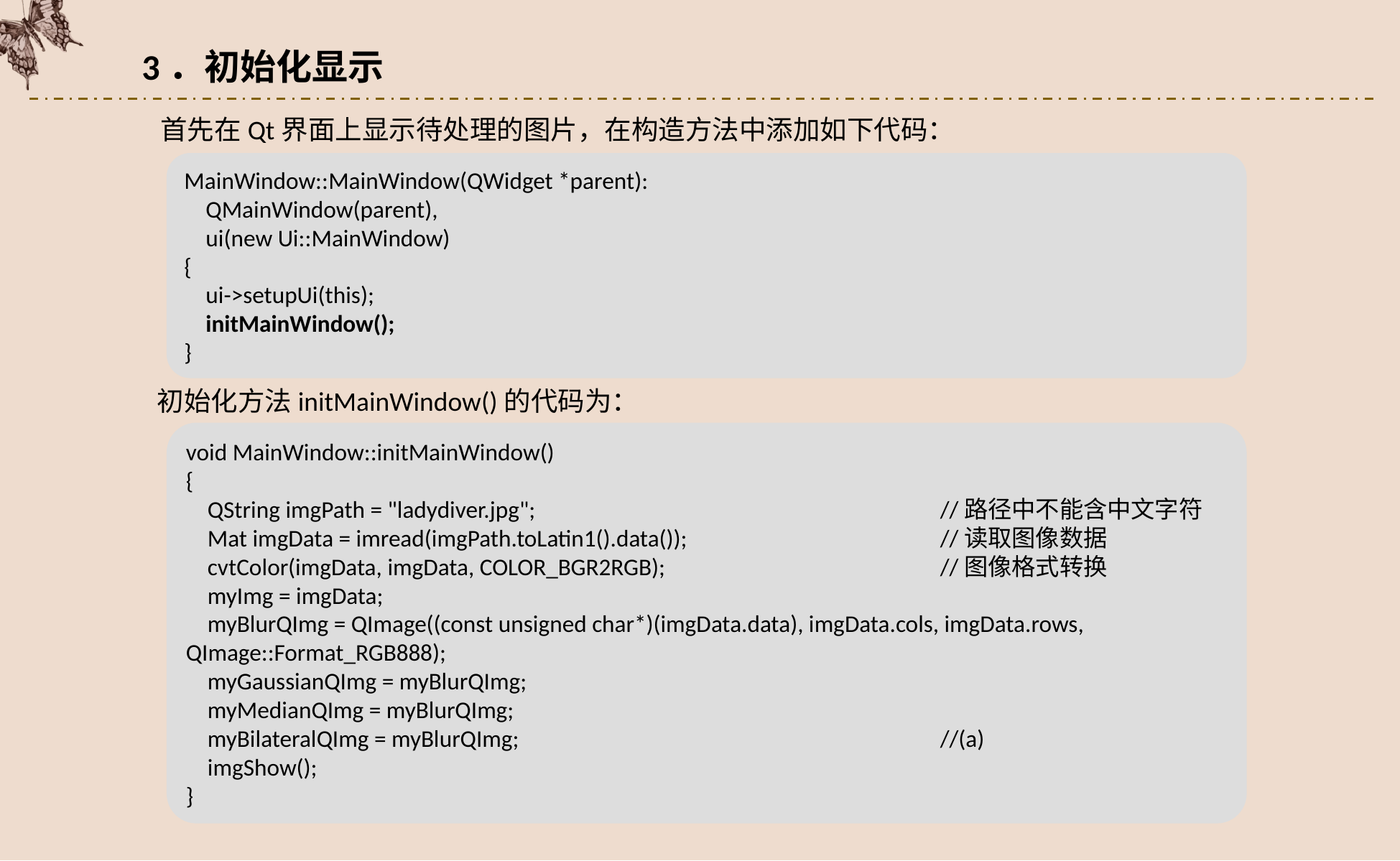

3．初始化显示
首先在Qt界面上显示待处理的图片，在构造方法中添加如下代码：
MainWindow::MainWindow(QWidget *parent):
    QMainWindow(parent),
    ui(new Ui::MainWindow)
{
    ui->setupUi(this);
    initMainWindow();
}
初始化方法initMainWindow()的代码为：
void MainWindow::initMainWindow()
{
    QString imgPath = "ladydiver.jpg";				//路径中不能含中文字符
    Mat imgData = imread(imgPath.toLatin1().data());			//读取图像数据
    cvtColor(imgData, imgData, COLOR_BGR2RGB);			//图像格式转换
    myImg = imgData;
    myBlurQImg = QImage((const unsigned char*)(imgData.data), imgData.cols, imgData.rows, QImage::Format_RGB888);
    myGaussianQImg = myBlurQImg;
    myMedianQImg = myBlurQImg;
    myBilateralQImg = myBlurQImg;				//(a)
    imgShow();
}